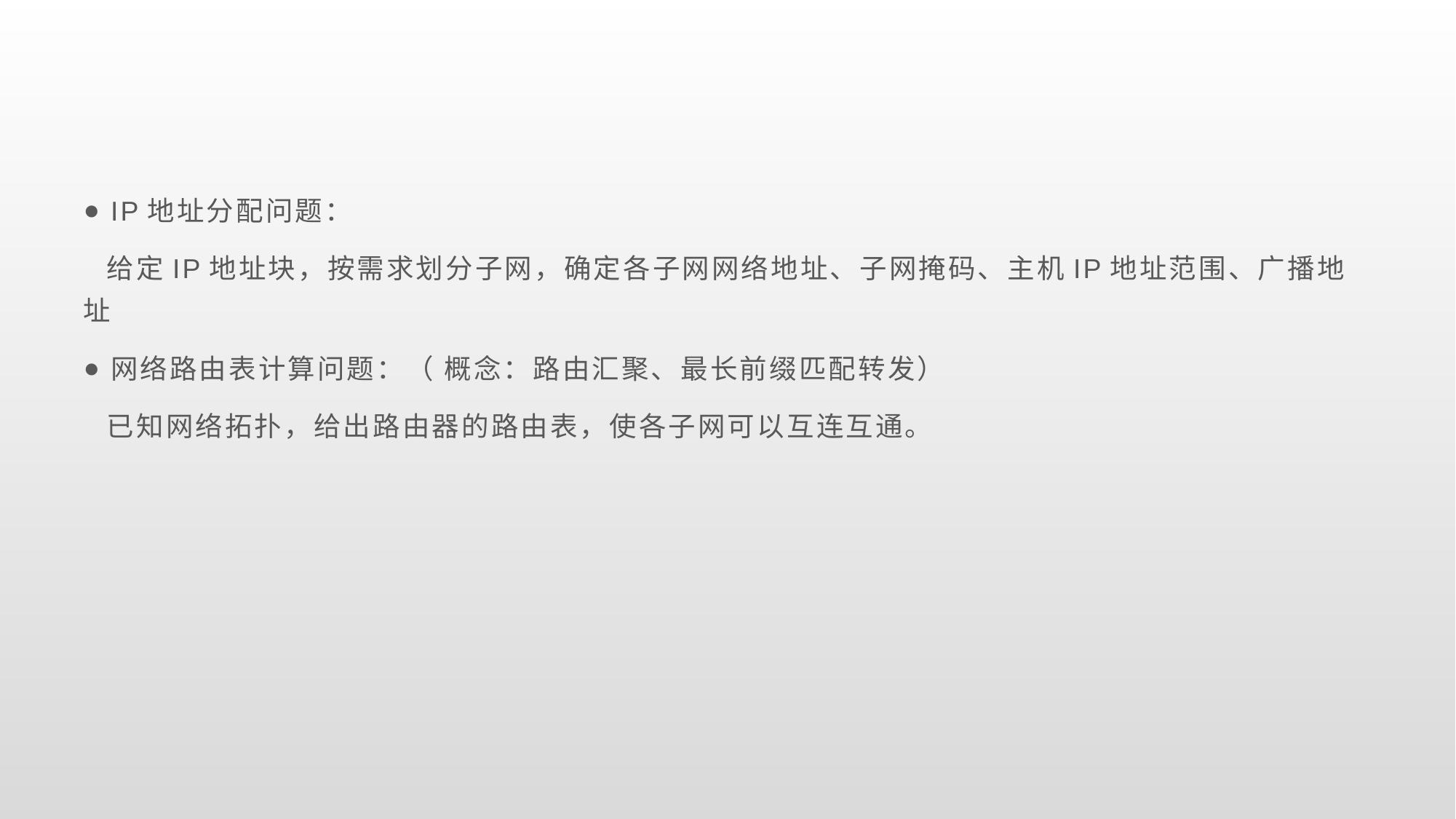

#
IP地址分配问题：
  给定IP地址块，按需求划分子网，确定各子网网络地址、子网掩码、主机IP地址范围、广播地址
网络路由表计算问题：（ 概念：路由汇聚、最长前缀匹配转发）
  已知网络拓扑，给出路由器的路由表，使各子网可以互连互通。